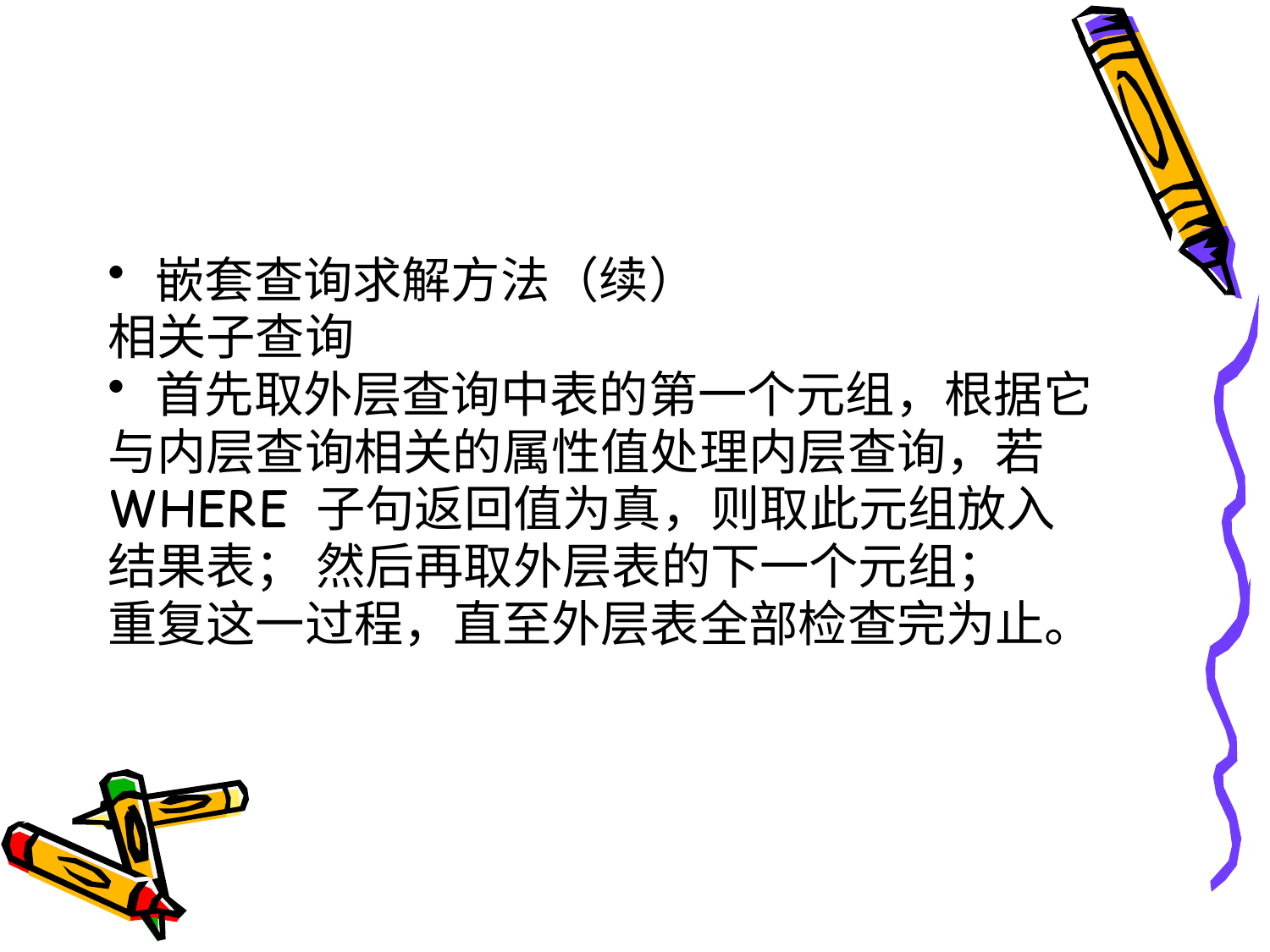

#
嵌套查询求解方法（续）
相关子查询
首先取外层查询中表的第一个元组，根据它
与内层查询相关的属性值处理内层查询，若
WHERE 子句返回值为真，则取此元组放入
结果表； 然后再取外层表的下一个元组；
重复这一过程，直至外层表全部检查完为止。